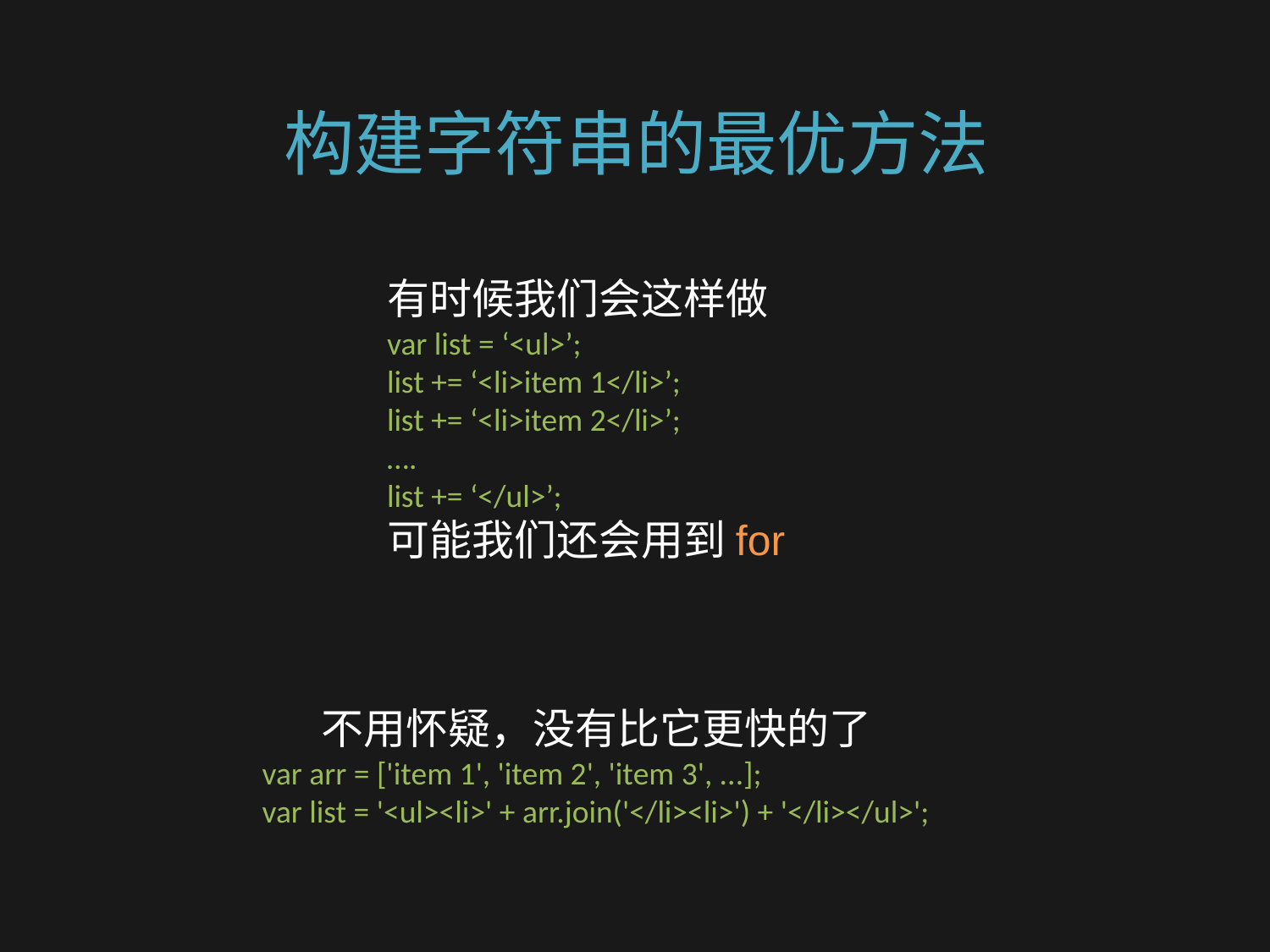

# 构建字符串的最优方法
有时候我们会这样做
var list = ‘<ul>’;
list += ‘<li>item 1</li>’;
list += ‘<li>item 2</li>’;
….
list += ‘</ul>’;
可能我们还会用到for
不用怀疑，没有比它更快的了
var arr = ['item 1', 'item 2', 'item 3', ...];
var list = '<ul><li>' + arr.join('</li><li>') + '</li></ul>';